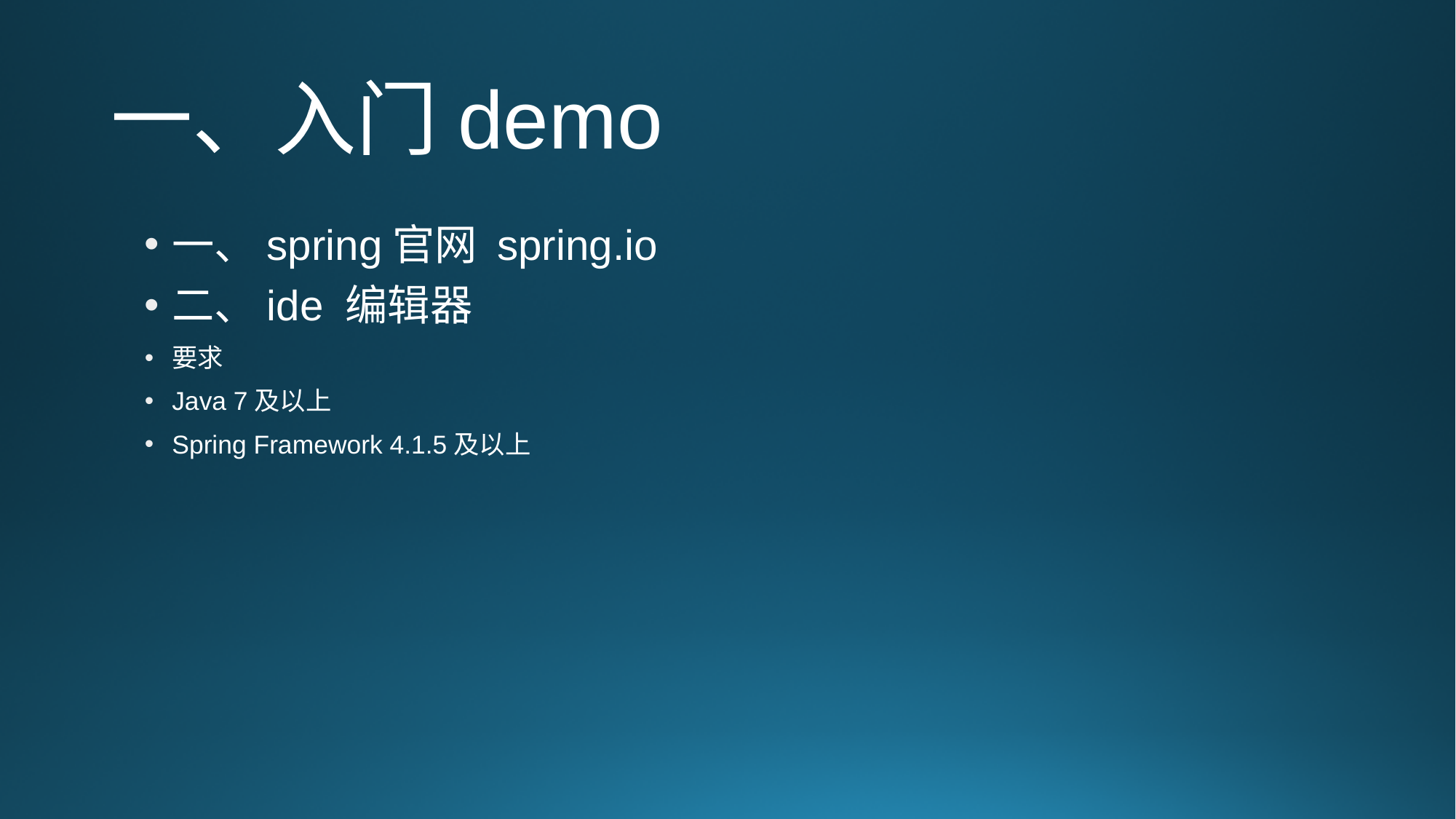

# 一、入门demo
一、spring官网 spring.io
二、ide 编辑器
要求
Java 7及以上
Spring Framework 4.1.5及以上